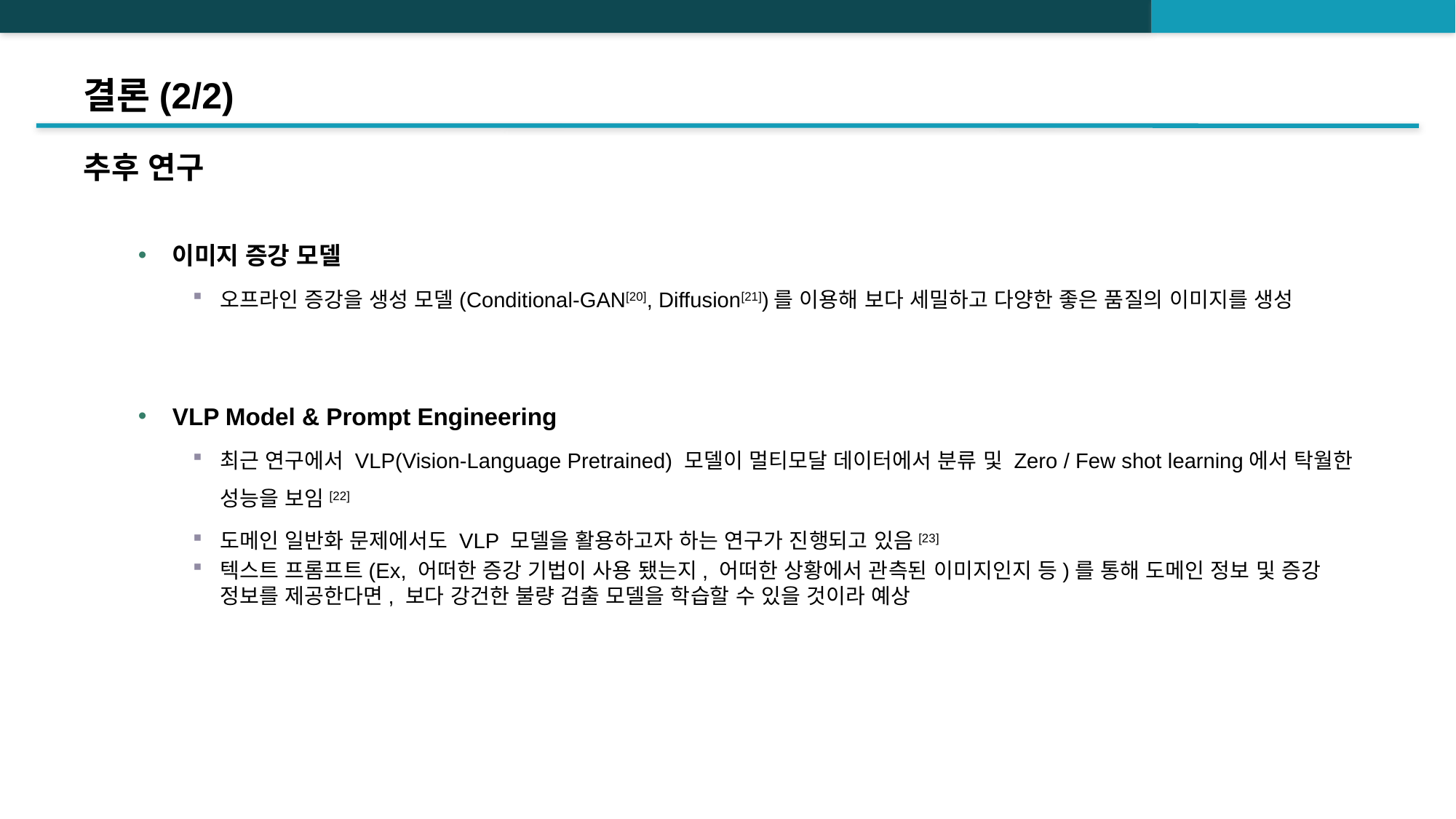

# 결론(2/2)
추후 연구

이미지 증강 모델
오프라인 증강을 생성 모델(Conditional-GAN[20], Diffusion[21])를 이용해 보다 세밀하고 다양한 좋은 품질의 이미지를 생성

VLP Model & Prompt Engineering
최근 연구에서 VLP(Vision-Language Pretrained) 모델이 멀티모달 데이터에서 분류 및 Zero / Few shot learning에서 탁월한 성능을 보임[22]
도메인 일반화 문제에서도 VLP 모델을 활용하고자 하는 연구가 진행되고 있음[23]
텍스트 프롬프트(Ex, 어떠한 증강 기법이 사용 됐는지, 어떠한 상황에서 관측된 이미지인지 등)를 통해 도메인 정보 및 증강 정보를 제공한다면, 보다 강건한 불량 검출 모델을 학습할 수 있을 것이라 예상